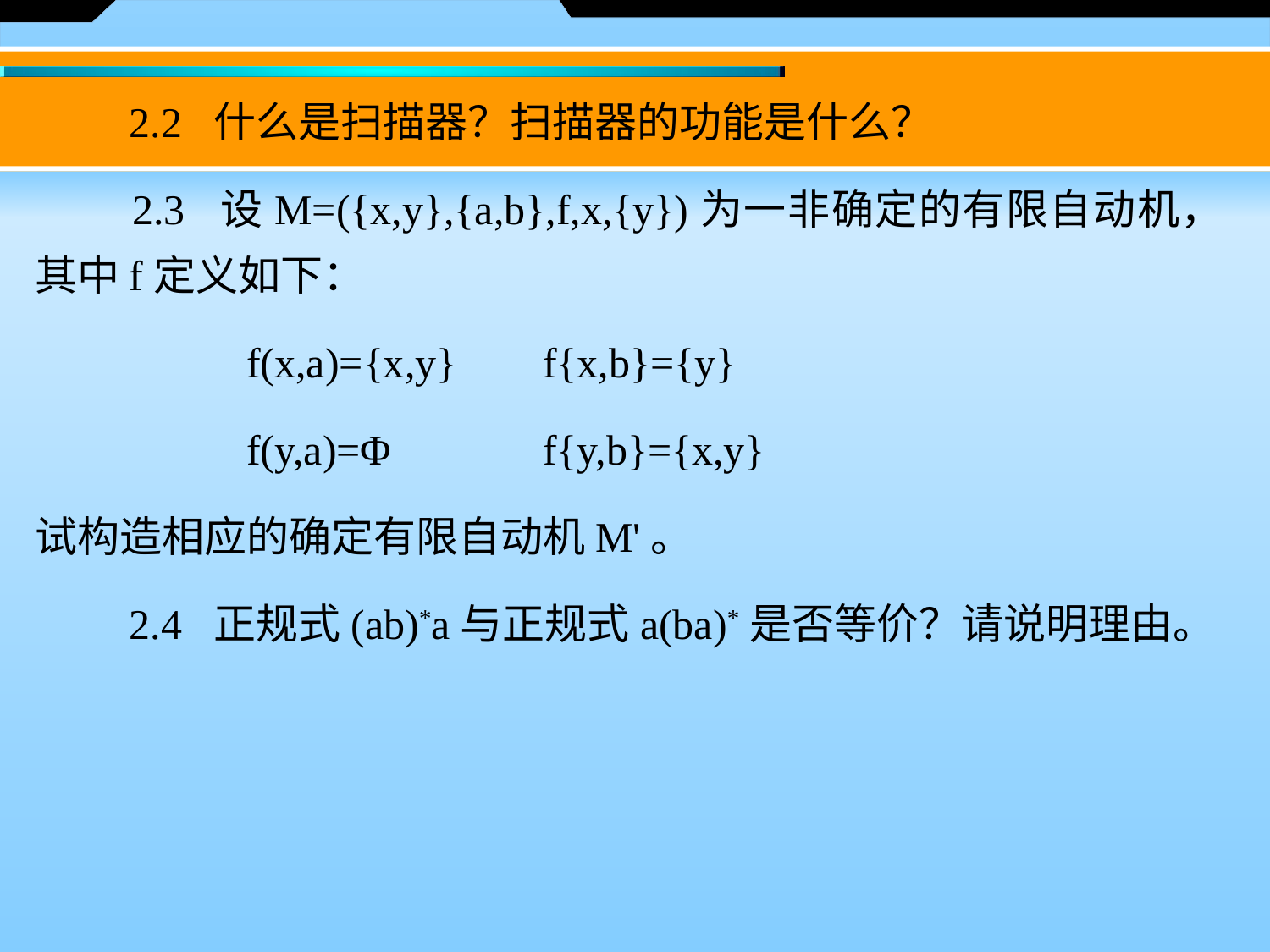

2.2  什么是扫描器？扫描器的功能是什么？
　　2.3  设M=({x,y},{a,b},f,x,{y})为一非确定的有限自动机，其中f定义如下：
                    f(x,a)={x,y}      	f{x,b}={y}
                    f(y,a)=Φ            	f{y,b}={x,y}
试构造相应的确定有限自动机M'。
　　2.4  正规式(ab)*a与正规式a(ba)*是否等价？请说明理由。